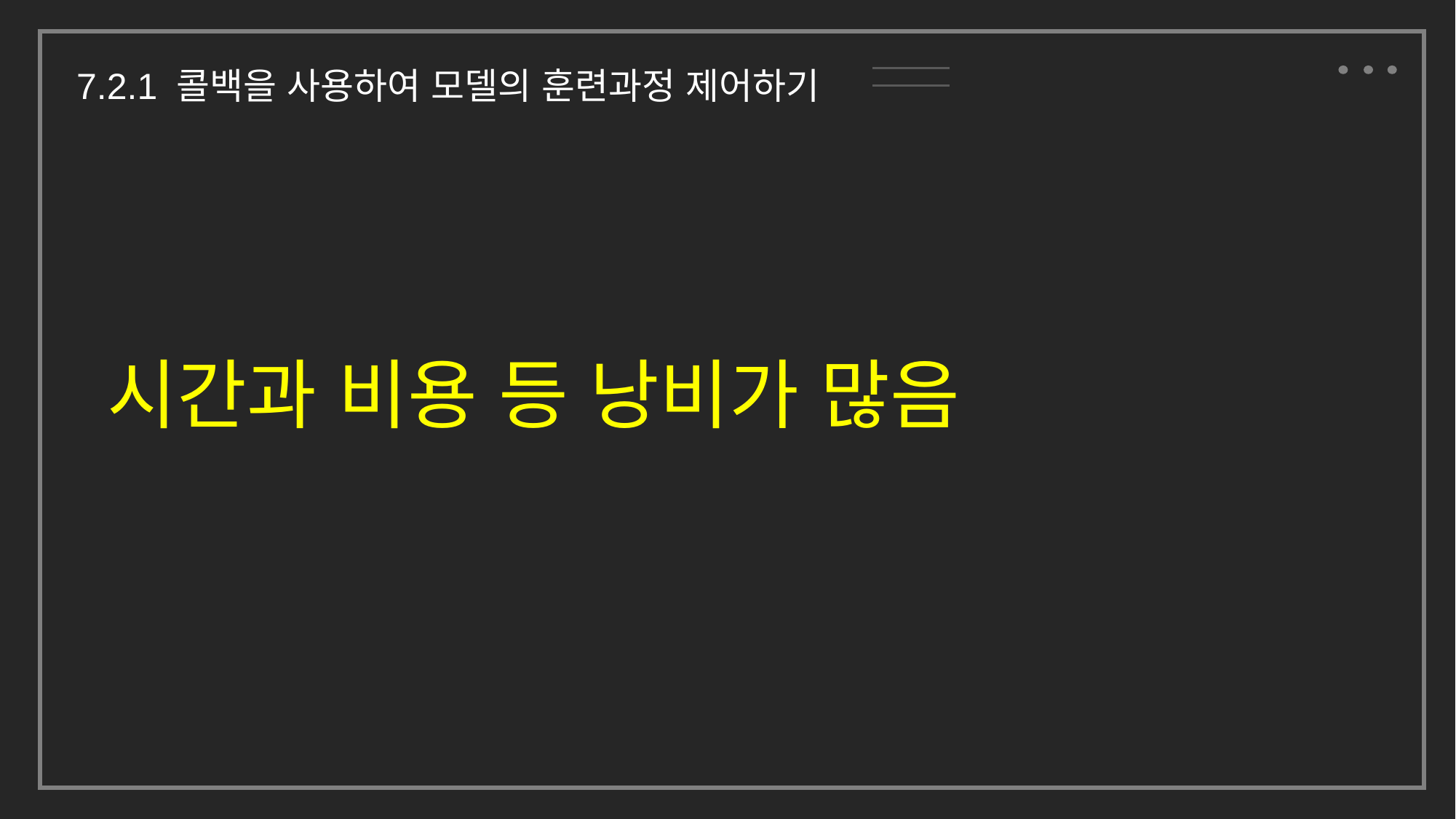

7.2.1 콜백을 사용하여 모델의 훈련과정 제어하기

시간과 비용 등 낭비가 많음